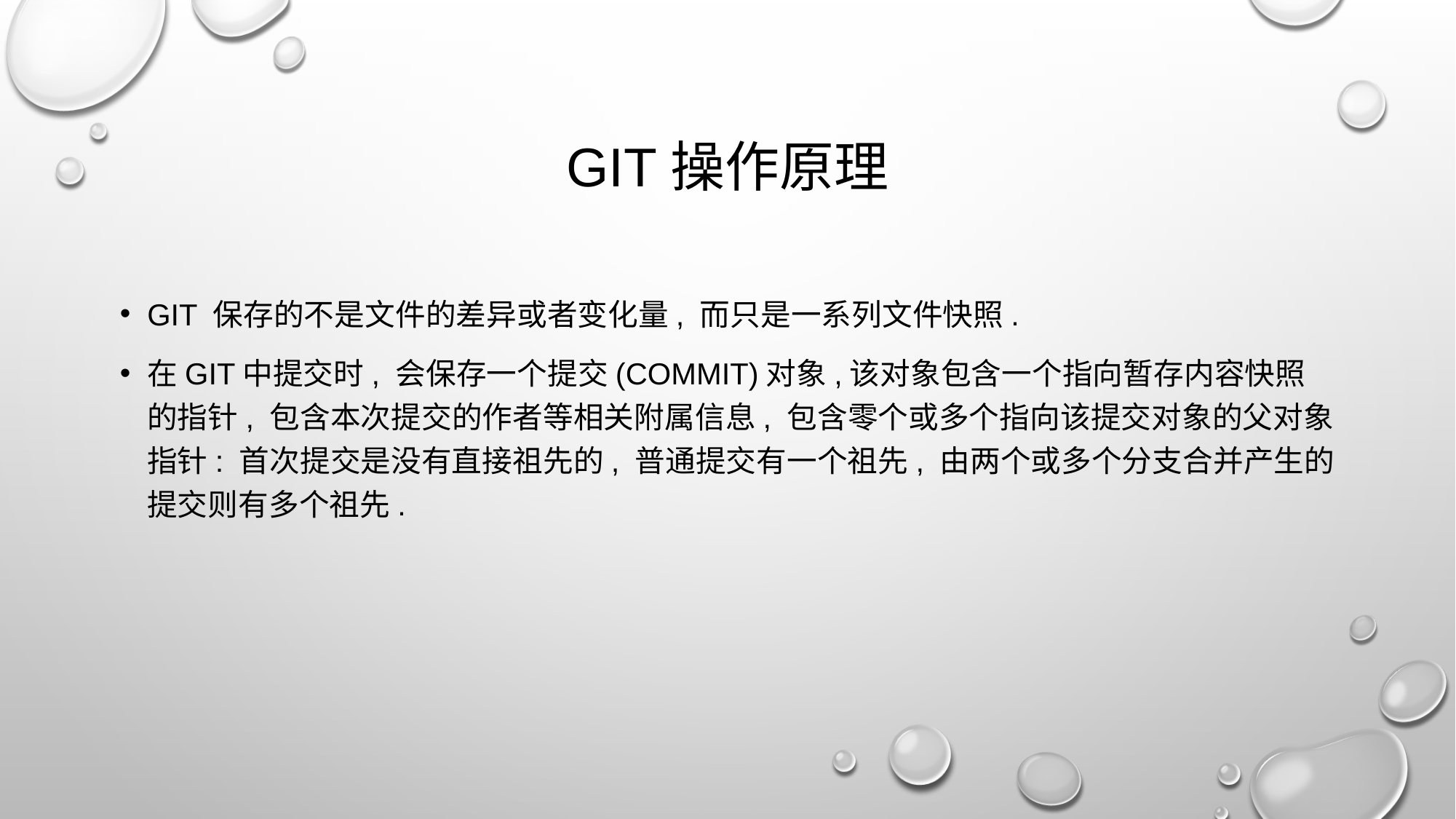

# git操作原理
Git 保存的不是文件的差异或者变化量, 而只是一系列文件快照.
在Git中提交时, 会保存一个提交(commit)对象,该对象包含一个指向暂存内容快照的指针, 包含本次提交的作者等相关附属信息, 包含零个或多个指向该提交对象的父对象指针: 首次提交是没有直接祖先的, 普通提交有一个祖先, 由两个或多个分支合并产生的提交则有多个祖先.